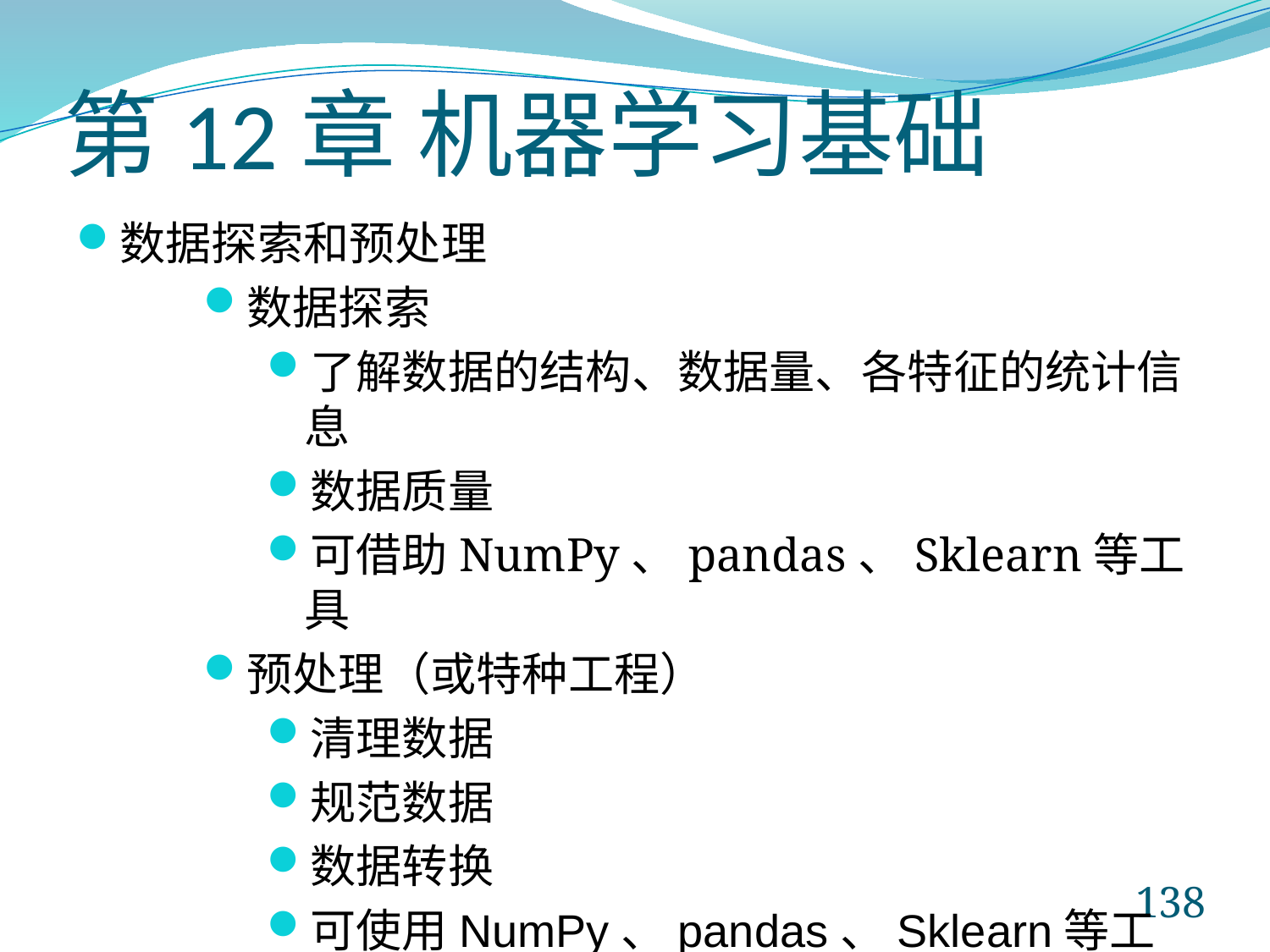

# 第12章 机器学习基础
数据探索和预处理
数据探索
了解数据的结构、数据量、各特征的统计信息
数据质量
可借助NumPy、pandas、Sklearn等工具
预处理（或特种工程）
清理数据
规范数据
数据转换
可使用NumPy、pandas、Sklearn等工具

138